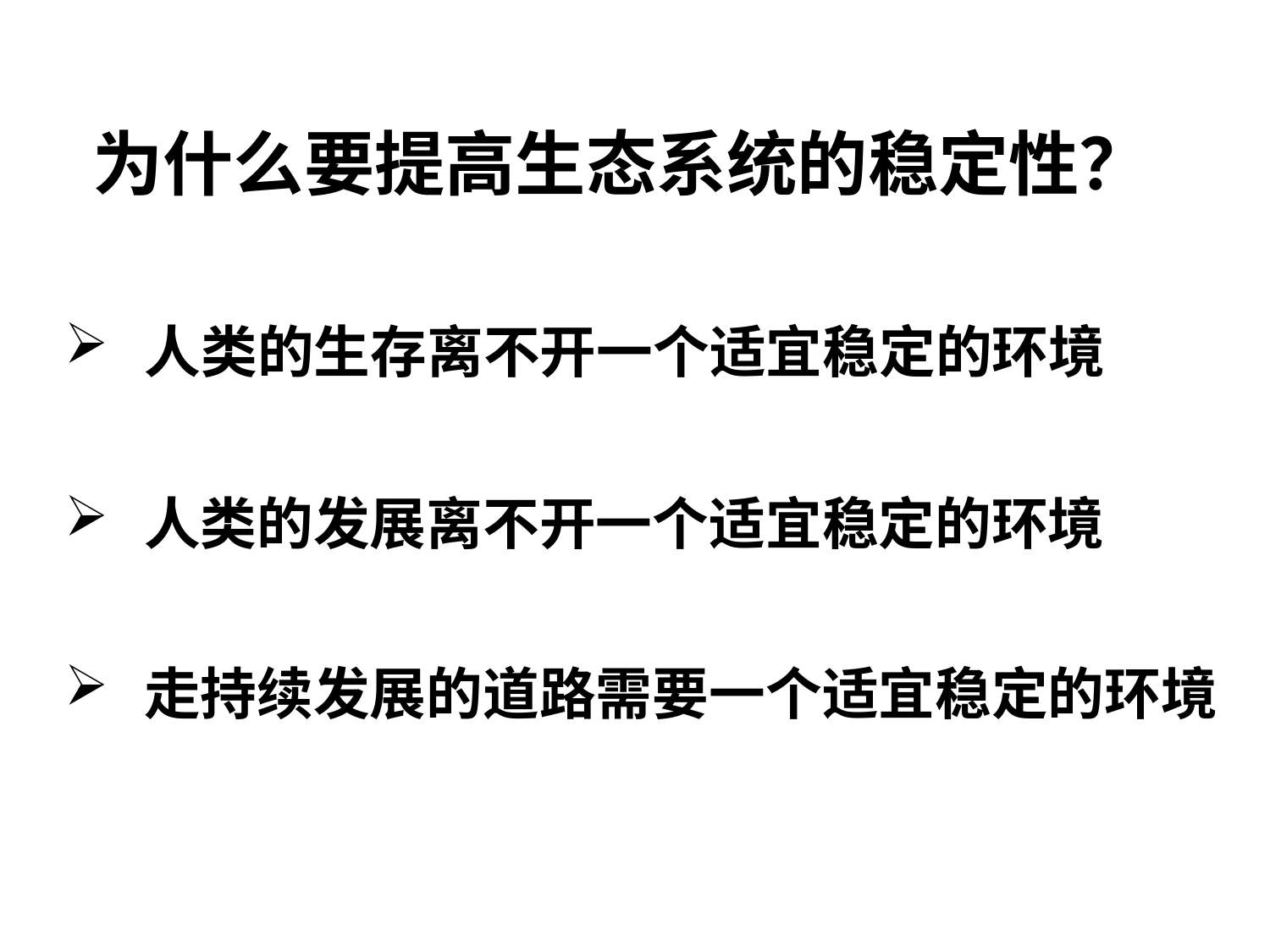

为什么要提高生态系统的稳定性？
人类的生存离不开一个适宜稳定的环境
人类的发展离不开一个适宜稳定的环境
走持续发展的道路需要一个适宜稳定的环境